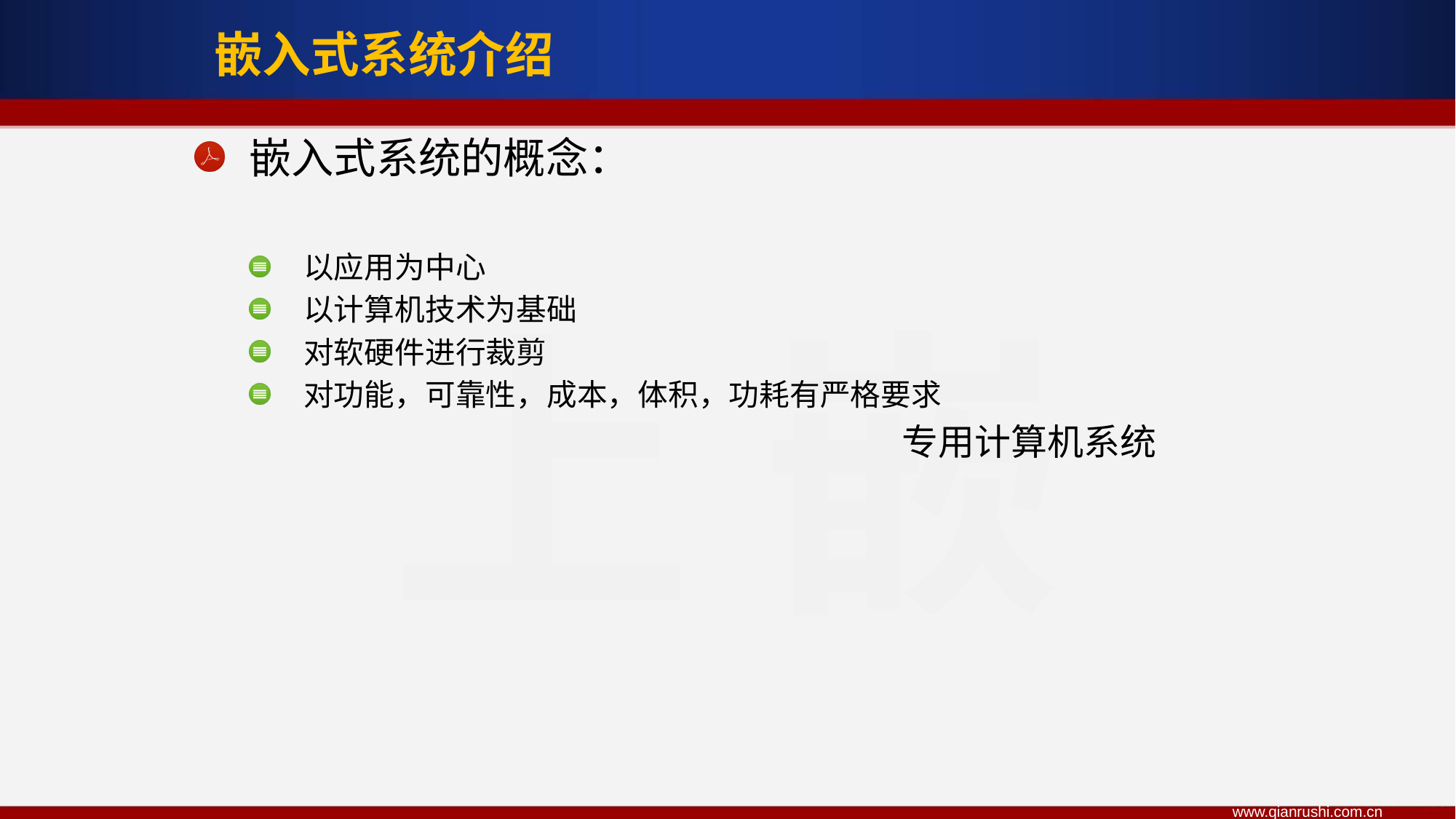

嵌入式系统介绍
嵌入式系统的概念：

以应用为中心
以计算机技术为基础
对软硬件进行裁剪
对功能，可靠性，成本，体积，功耗有严格要求
						专用计算机系统